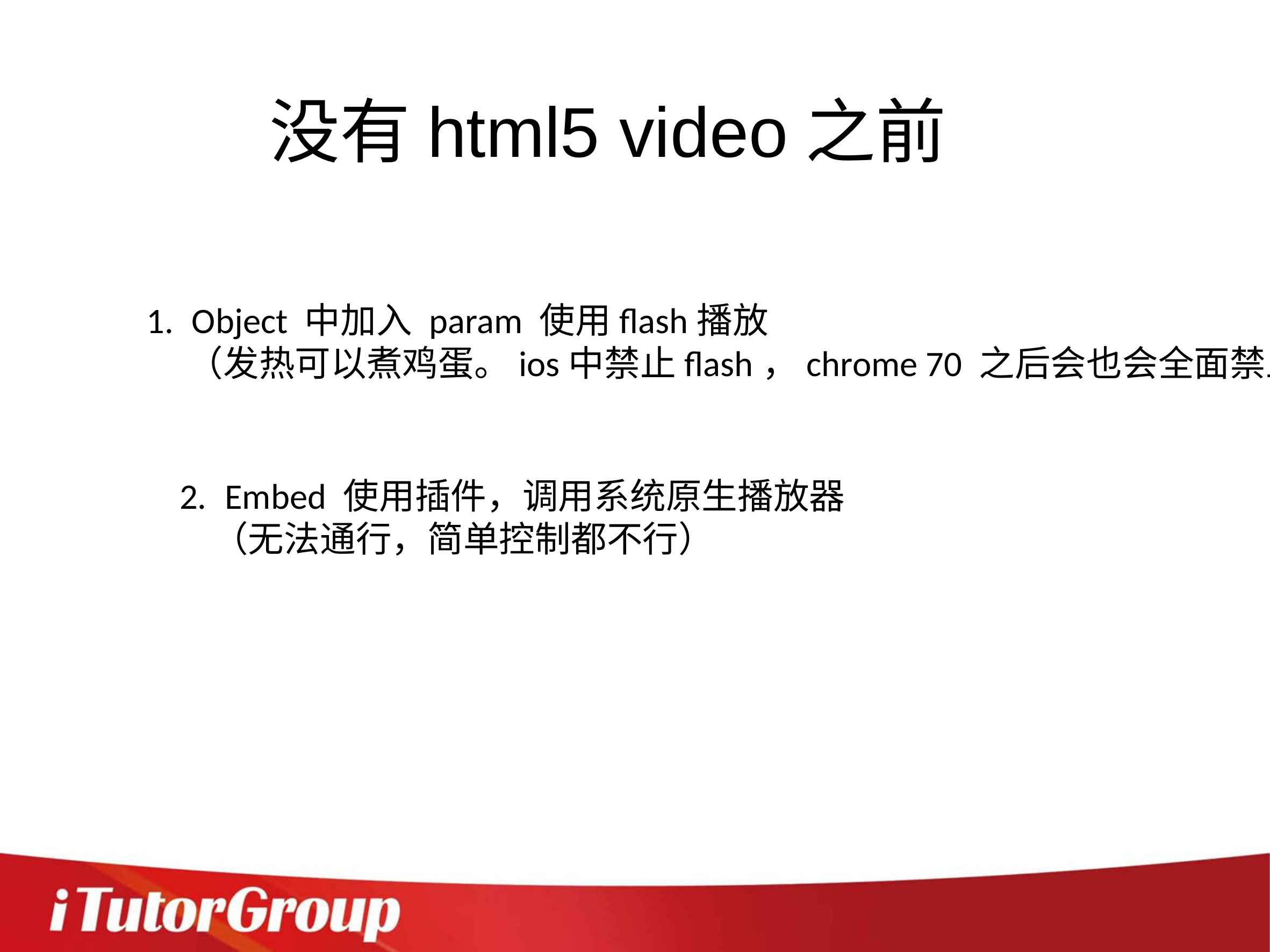

没有html5 video之前
Object 中加入 param 使用flash播放
    （发热可以煮鸡蛋。ios中禁止flash，chrome 70 之后会也会全面禁止flash）
Embed 使用插件，调用系统原生播放器
   （无法通行，简单控制都不行）